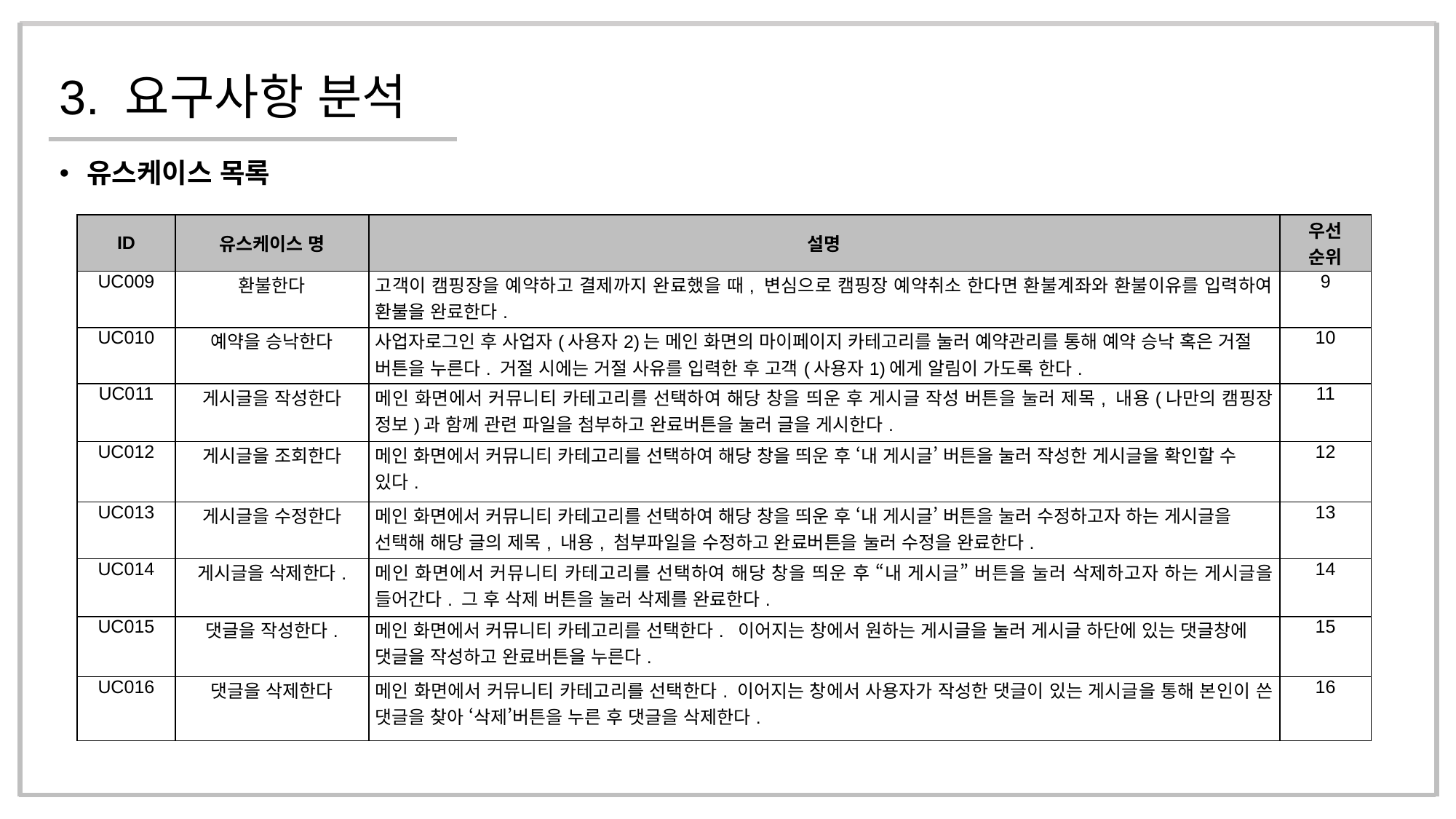

# 3. 요구사항 분석

유스케이스 목록
| ID | 유스케이스 명 | 설명 | 우선 순위 |
| --- | --- | --- | --- |
| UC009 | 환불한다 | 고객이 캠핑장을 예약하고 결제까지 완료했을 때, 변심으로 캠핑장 예약취소 한다면 환불계좌와 환불이유를 입력하여 환불을 완료한다. | 9 |
| UC010 | 예약을 승낙한다 | 사업자로그인 후 사업자(사용자2)는 메인 화면의 마이페이지 카테고리를 눌러 예약관리를 통해 예약 승낙 혹은 거절 버튼을 누른다. 거절 시에는 거절 사유를 입력한 후 고객(사용자1)에게 알림이 가도록 한다. | 10 |
| UC011 | 게시글을 작성한다 | 메인 화면에서 커뮤니티 카테고리를 선택하여 해당 창을 띄운 후 게시글 작성 버튼을 눌러 제목, 내용(나만의 캠핑장 정보)과 함께 관련 파일을 첨부하고 완료버튼을 눌러 글을 게시한다. | 11 |
| UC012 | 게시글을 조회한다 | 메인 화면에서 커뮤니티 카테고리를 선택하여 해당 창을 띄운 후 ‘내 게시글’ 버튼을 눌러 작성한 게시글을 확인할 수 있다. | 12 |
| UC013 | 게시글을 수정한다 | 메인 화면에서 커뮤니티 카테고리를 선택하여 해당 창을 띄운 후 ‘내 게시글’ 버튼을 눌러 수정하고자 하는 게시글을 선택해 해당 글의 제목, 내용, 첨부파일을 수정하고 완료버튼을 눌러 수정을 완료한다. | 13 |
| UC014 | 게시글을 삭제한다. | 메인 화면에서 커뮤니티 카테고리를 선택하여 해당 창을 띄운 후 “내 게시글” 버튼을 눌러 삭제하고자 하는 게시글을 들어간다. 그 후 삭제 버튼을 눌러 삭제를 완료한다. | 14 |
| UC015 | 댓글을 작성한다. | 메인 화면에서 커뮤니티 카테고리를 선택한다. 이어지는 창에서 원하는 게시글을 눌러 게시글 하단에 있는 댓글창에 댓글을 작성하고 완료버튼을 누른다. | 15 |
| UC016 | 댓글을 삭제한다 | 메인 화면에서 커뮤니티 카테고리를 선택한다. 이어지는 창에서 사용자가 작성한 댓글이 있는 게시글을 통해 본인이 쓴 댓글을 찾아 ‘삭제’버튼을 누른 후 댓글을 삭제한다. | 16 |